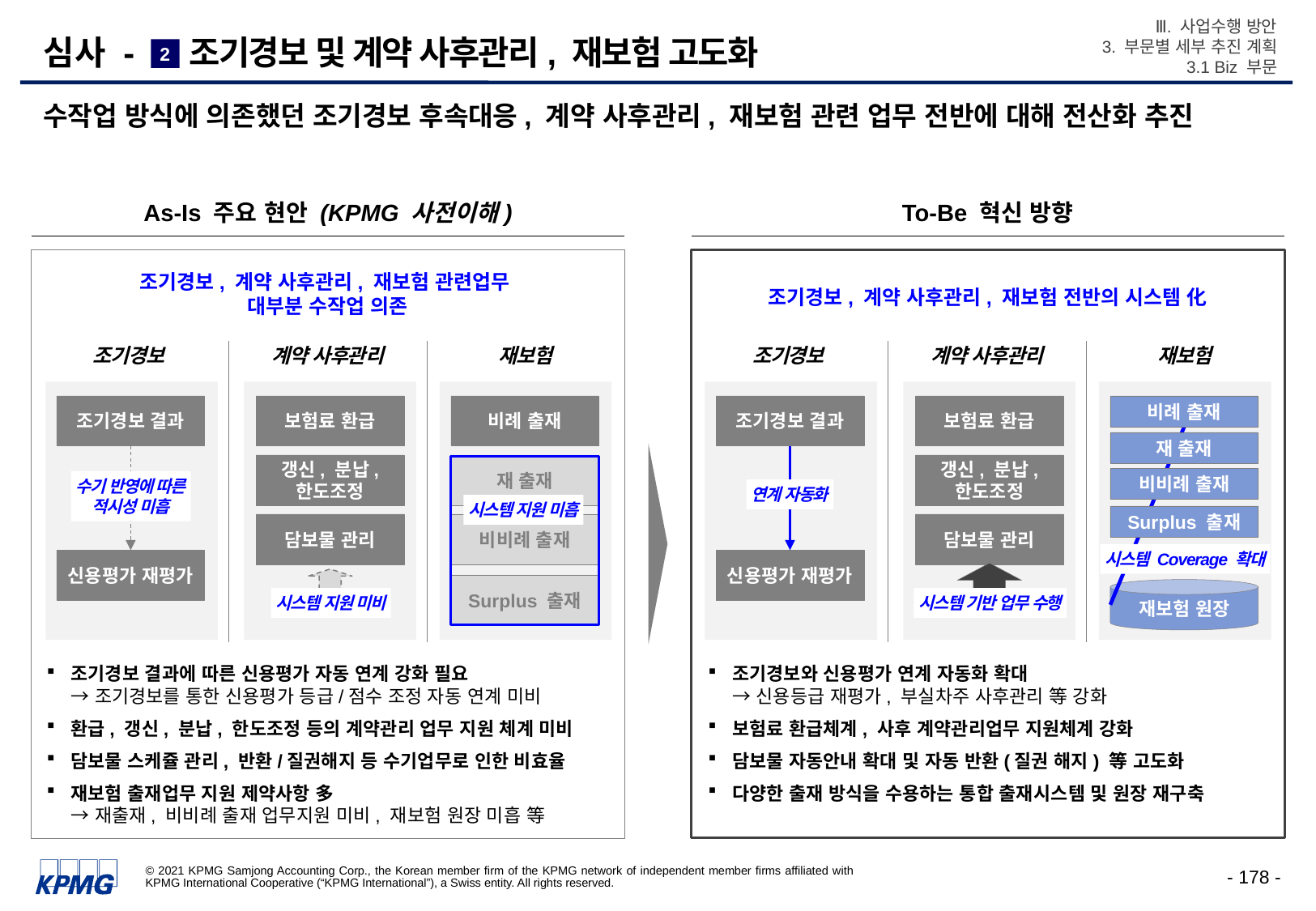

Ⅲ. 사업수행 방안
3. 부문별 세부 추진 계획
3.1 Biz 부문
# 심사 -     조기경보 및 계약 사후관리, 재보험 고도화
2
수작업 방식에 의존했던 조기경보 후속대응, 계약 사후관리, 재보험 관련 업무 전반에 대해 전산화 추진
As-Is 주요 현안 (KPMG 사전이해)
To-Be 혁신 방향

조기경보, 계약 사후관리, 재보험 관련업무
대부분 수작업 의존
조기경보, 계약 사후관리, 재보험 전반의 시스템 化
조기경보
계약 사후관리
재보험
조기경보
계약 사후관리
재보험

조기경보 결과
보험료 환급
비례 출재
조기경보 결과
보험료 환급
비례 출재
재 출재
비비례 출재
Surplus 출재
갱신, 분납, 한도조정
재 출재
갱신, 분납, 한도조정

수기 반영에 따른
적시성 미흡
연계 자동화
시스템 지원 미흡
담보물 관리
비비례 출재
담보물 관리

시스템 Coverage 확대
신용평가 재평가
신용평가 재평가

Surplus 출재
재보험 원장
시스템 지원 미비
시스템 기반 업무 수행
조기경보 결과에 따른 신용평가 자동 연계 강화 필요
→ 조기경보를 통한 신용평가 등급/점수 조정 자동 연계 미비
환급, 갱신, 분납, 한도조정 등의 계약관리 업무 지원 체계 미비
담보물 스케쥴 관리, 반환/질권해지 등 수기업무로 인한 비효율
재보험 출재업무 지원 제약사항 多
→ 재출재, 비비례 출재 업무지원 미비, 재보험 원장 미흡 等
조기경보와 신용평가 연계 자동화 확대
→ 신용등급 재평가, 부실차주 사후관리 等 강화
보험료 환급체계, 사후 계약관리업무 지원체계 강화
담보물 자동안내 확대 및 자동 반환(질권 해지) 等 고도화
다양한 출재 방식을 수용하는 통합 출재시스템 및 원장 재구축